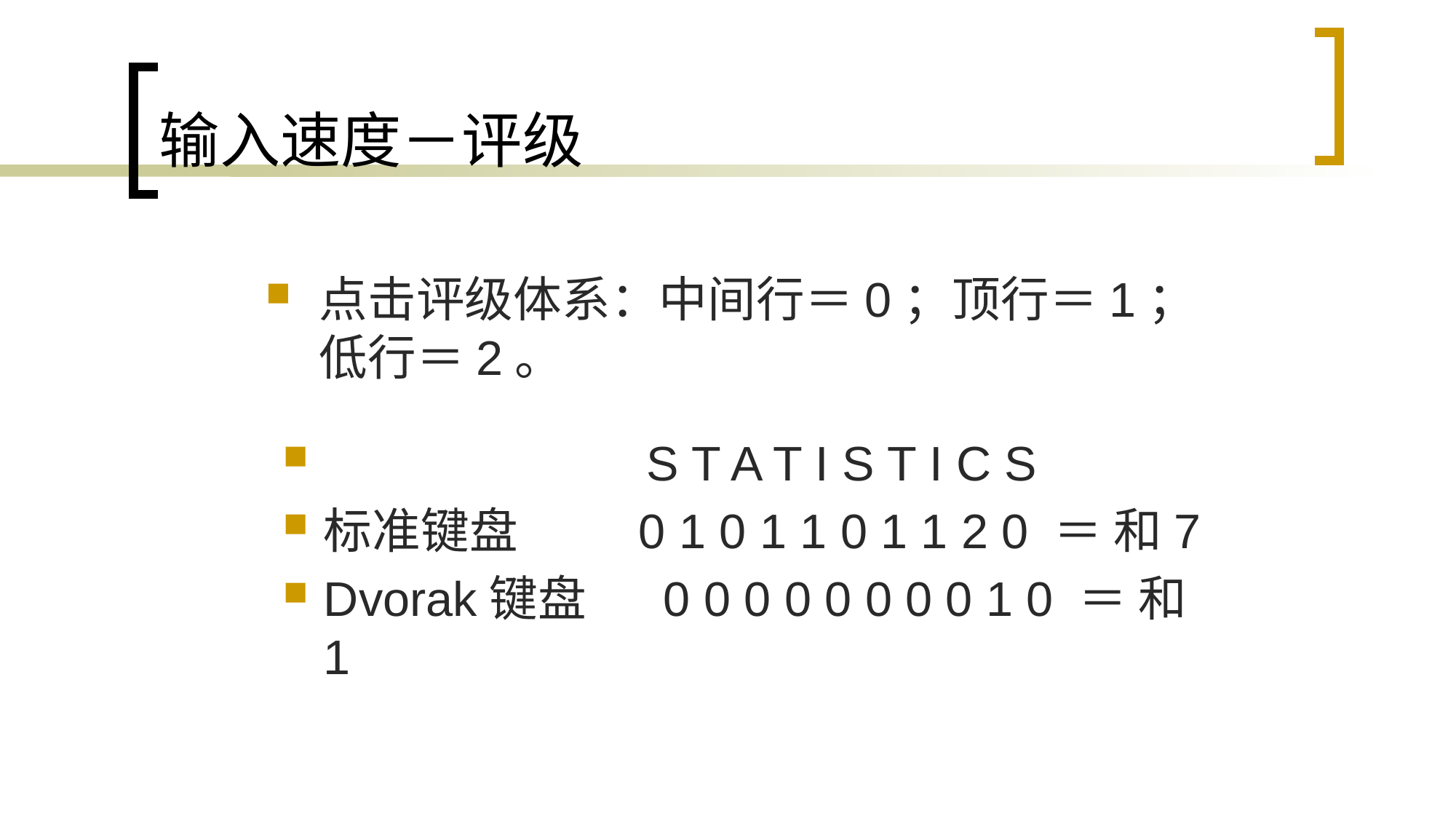

# 输入速度－评级
点击评级体系：中间行＝0；顶行＝1；低行＝2。
                        S T A T I S T I C S
标准键盘          0 1 0 1 1 0 1 1 2 0 ＝ 和7
Dvorak键盘      0 0 0 0 0 0 0 0 1 0 ＝ 和1